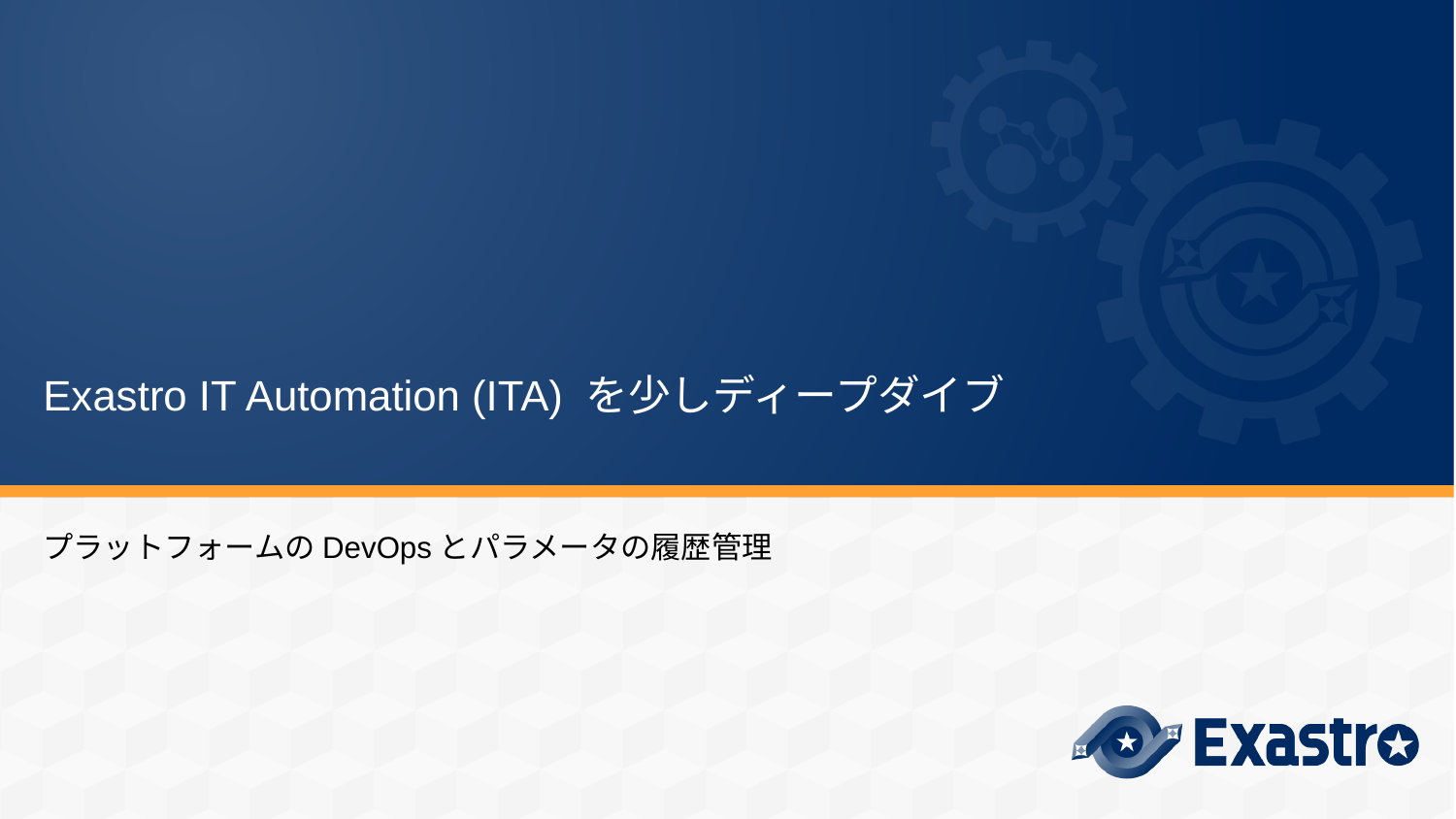

# Exastro IT Automation (ITA) を少しディープダイブ
プラットフォームのDevOpsとパラメータの履歴管理